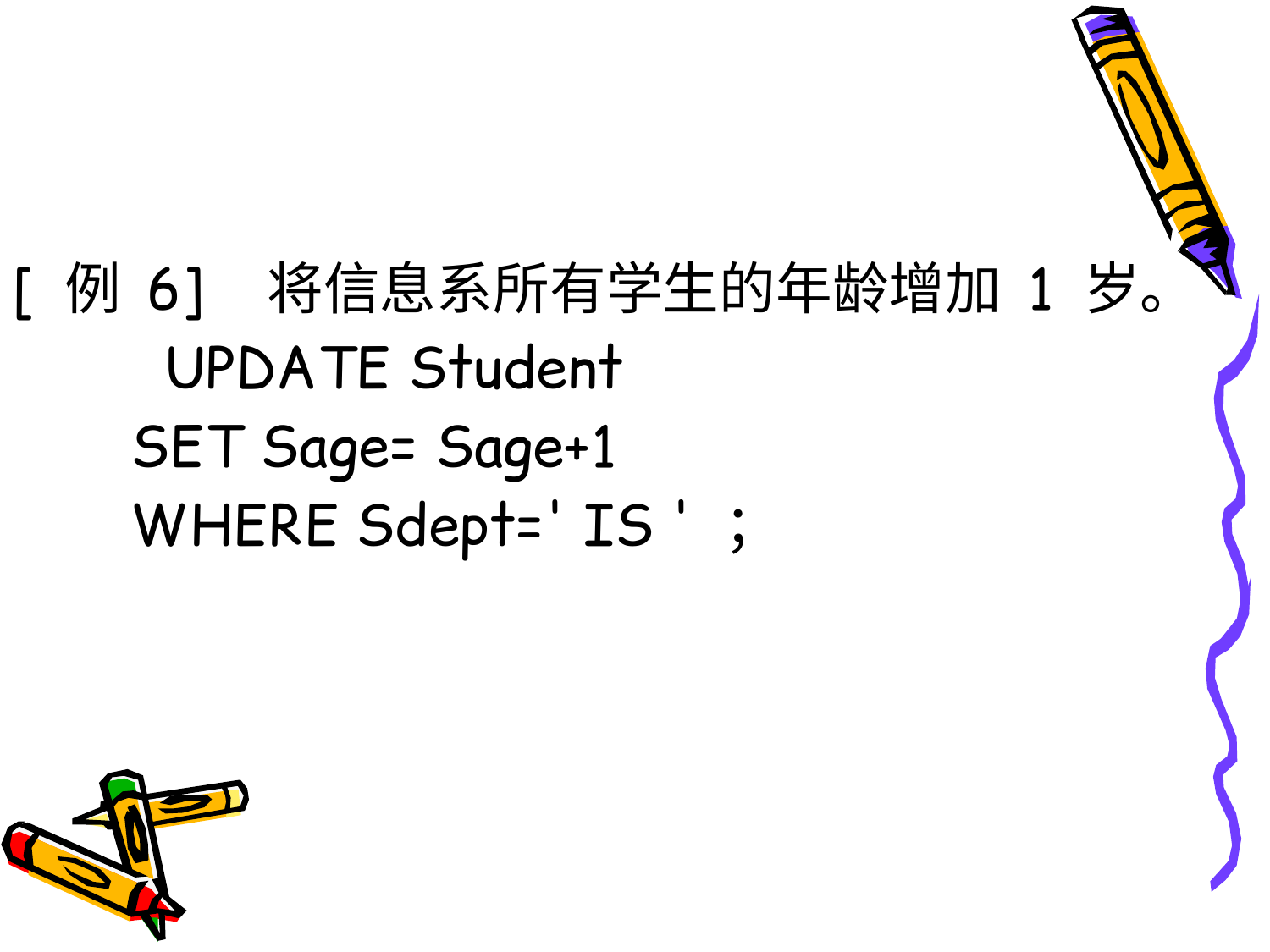

#
[ 例 6]   将信息系所有学生的年龄增加 1 岁。
         UPDATE Student
       SET Sage= Sage+1
       WHERE Sdept=' IS ' ；